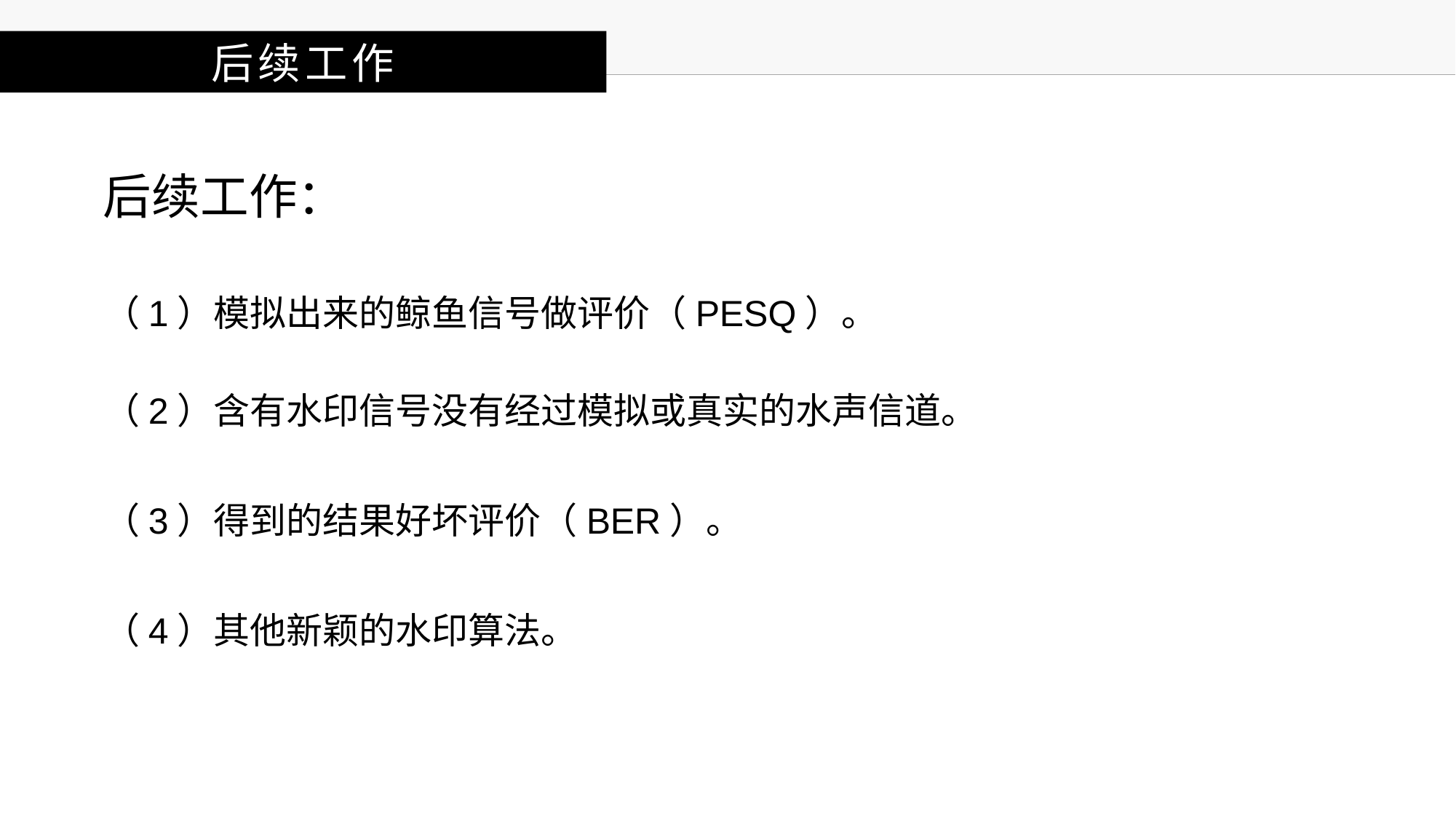

后续工作
后续工作：
（1）模拟出来的鲸鱼信号做评价（PESQ）。
（2）含有水印信号没有经过模拟或真实的水声信道。
（3）得到的结果好坏评价（BER）。
（4）其他新颖的水印算法。